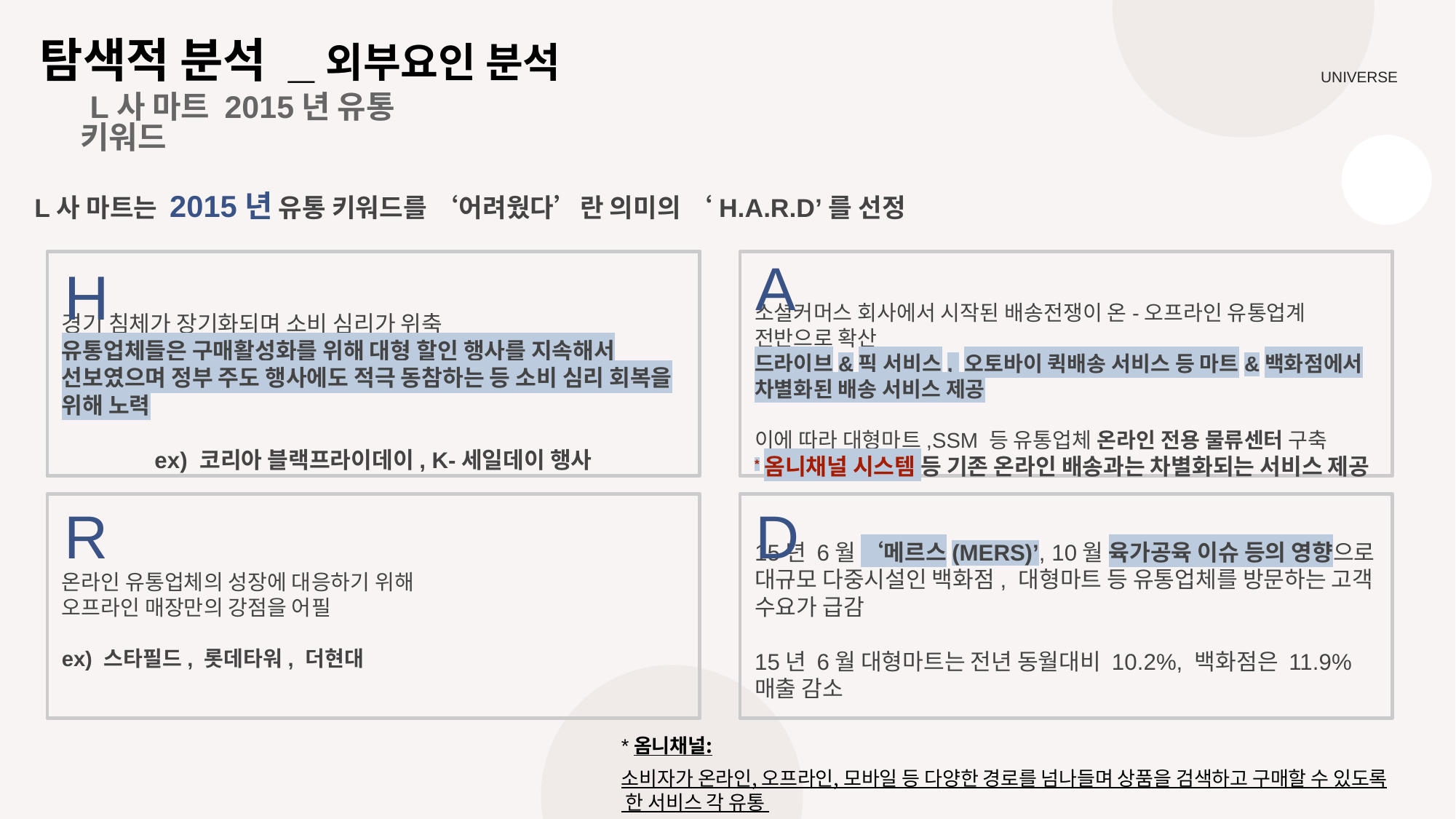

# 탐색적 분석 _외부요인 분석
UNIVERSE
 L사 마트 2015년 유통 키워드

L사 마트는 2015년 유통 키워드를 ‘어려웠다’란 의미의 ‘H.A.R.D’를 선정
A
H

경기 침체가 장기화되며 소비 심리가 위축
유통업체들은 구매활성화를 위해 대형 할인 행사를 지속해서 선보였으며 정부 주도 행사에도 적극 동참하는 등 소비 심리 회복을 위해 노력

ex) 코리아 블랙프라이데이, K-세일데이 행사

소셜커머스 회사에서 시작된 배송전쟁이 온-오프라인 유통업계 전반으로 확산
드라이브&픽 서비스, 오토바이 퀵배송 서비스 등 마트&백화점에서 차별화된 배송 서비스 제공

이에 따라 대형마트,SSM 등 유통업체 온라인 전용 물류센터 구축
*옴니채널 시스템 등 기존 온라인 배송과는 차별화되는 서비스 제공
R
D

온라인 유통업체의 성장에 대응하기 위해
오프라인 매장만의 강점을 어필

ex) 스타필드, 롯데타워, 더현대

15년 6월 ‘메르스(MERS)’, 10월 육가공육 이슈 등의 영향으로 대규모 다중시설인 백화점, 대형마트 등 유통업체를 방문하는 고객 수요가 급감

15년 6월 대형마트는 전년 동월대비 10.2%, 백화점은 11.9% 매출 감소

*옴니채널:
소비자가 온라인, 오프라인, 모바일 등 다양한 경로를 넘나들며 상품을 검색하고 구매할 수 있도록 한 서비스 각 유통 채널의 특성을 결합해 어떤 채널에서든 같은 매장을 이용하는 것처럼 느낄 수 있도록 한 쇼핑 환경